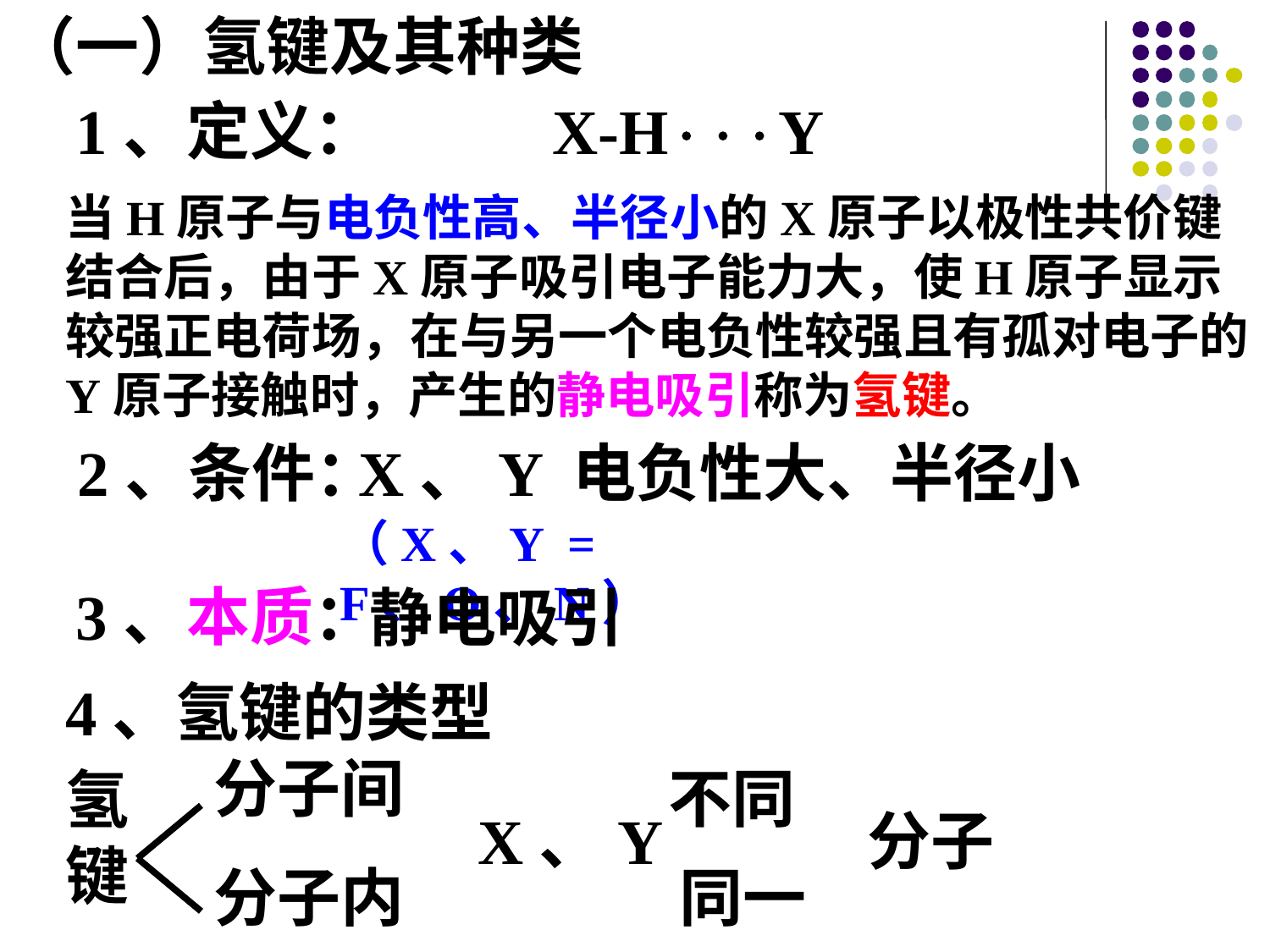

（一）氢键及其种类
1、定义：
X-H⋅⋅⋅Y
当H原子与电负性高、半径小的X原子以极性共价键结合后，由于X原子吸引电子能力大，使H原子显示较强正电荷场，在与另一个电负性较强且有孤对电子的Y原子接触时，产生的静电吸引称为氢键。
2、条件：
X、Y 电负性大、半径小
（X、Y  =  F、O、N）
3、本质：
静电吸引
4、氢键的类型
分子间
分子内
不同
同一
氢键
X、Y            分子